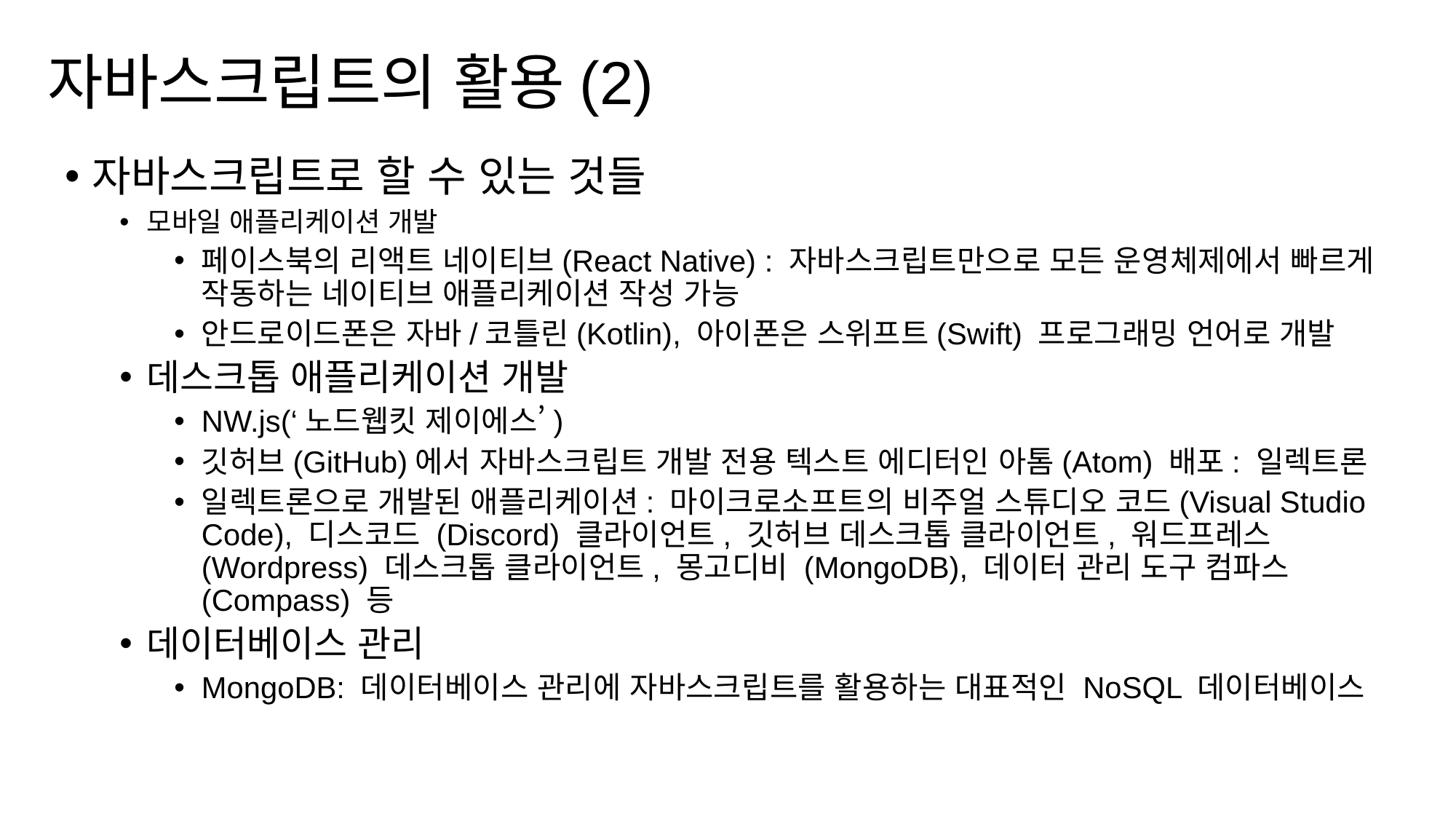

자바스크립트의 활용(2)
자바스크립트로 할 수 있는 것들
모바일 애플리케이션 개발
페이스북의 리액트 네이티브(React Native) : 자바스크립트만으로 모든 운영체제에서 빠르게 작동하는 네이티브 애플리케이션 작성 가능
안드로이드폰은 자바/코틀린(Kotlin), 아이폰은 스위프트(Swift) 프로그래밍 언어로 개발
데스크톱 애플리케이션 개발
NW.js(‘노드웹킷 제이에스’)
깃허브(GitHub)에서 자바스크립트 개발 전용 텍스트 에디터인 아톰(Atom) 배포: 일렉트론
일렉트론으로 개발된 애플리케이션: 마이크로소프트의 비주얼 스튜디오 코드(Visual Studio Code), 디스코드 (Discord) 클라이언트, 깃허브 데스크톱 클라이언트, 워드프레스(Wordpress) 데스크톱 클라이언트, 몽고디비 (MongoDB), 데이터 관리 도구 컴파스(Compass) 등
데이터베이스 관리
MongoDB: 데이터베이스 관리에 자바스크립트를 활용하는 대표적인 NoSQL 데이터베이스